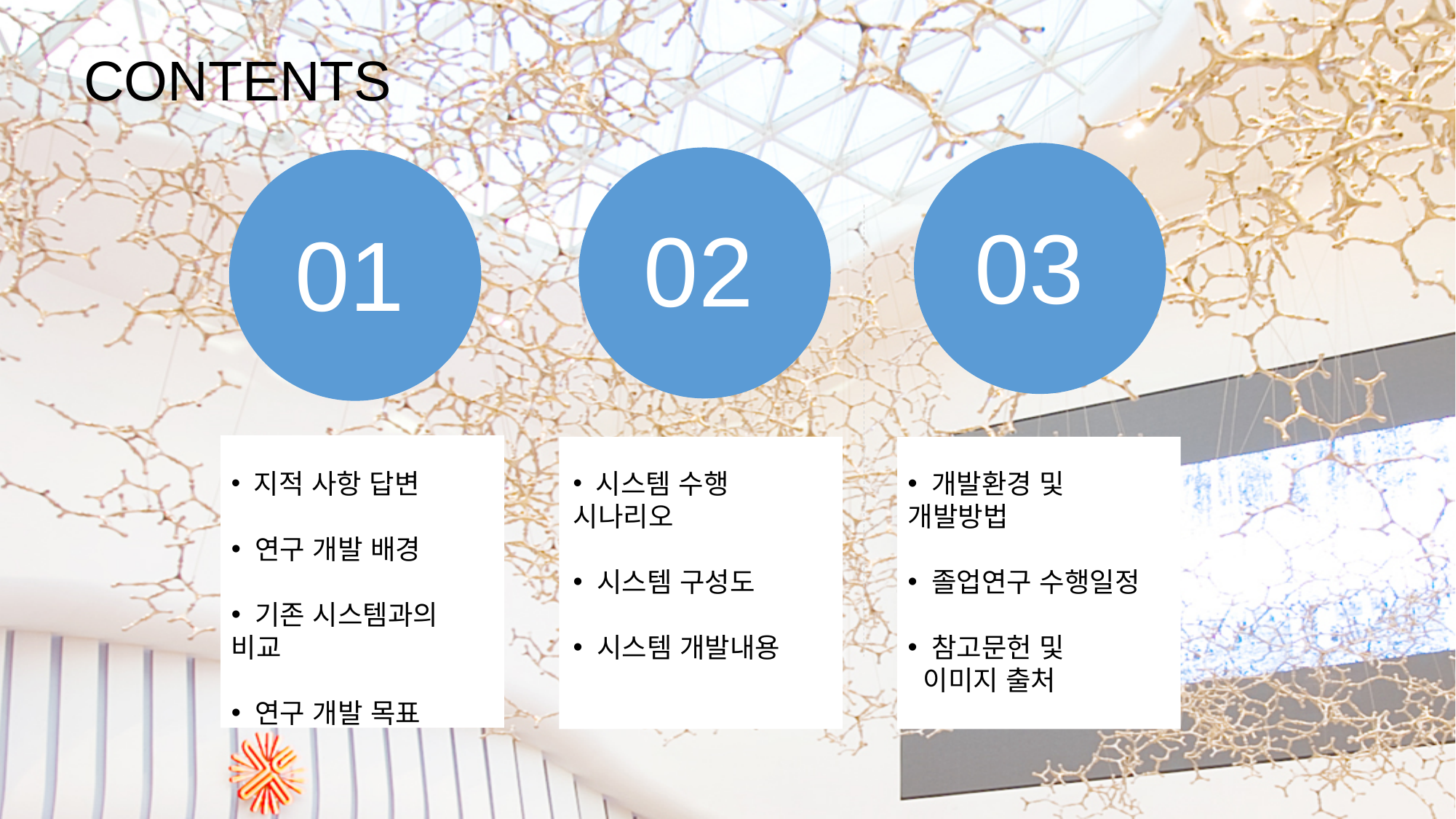

CONTENTS

03
02
01

 지적 사항 답변

 연구 개발 배경

 기존 시스템과의 비교

 연구 개발 목표
 시스템 수행 시나리오

 시스템 구성도

 시스템 개발내용

 개발환경 및 개발방법

 졸업연구 수행일정

 참고문헌 및
  이미지 출처